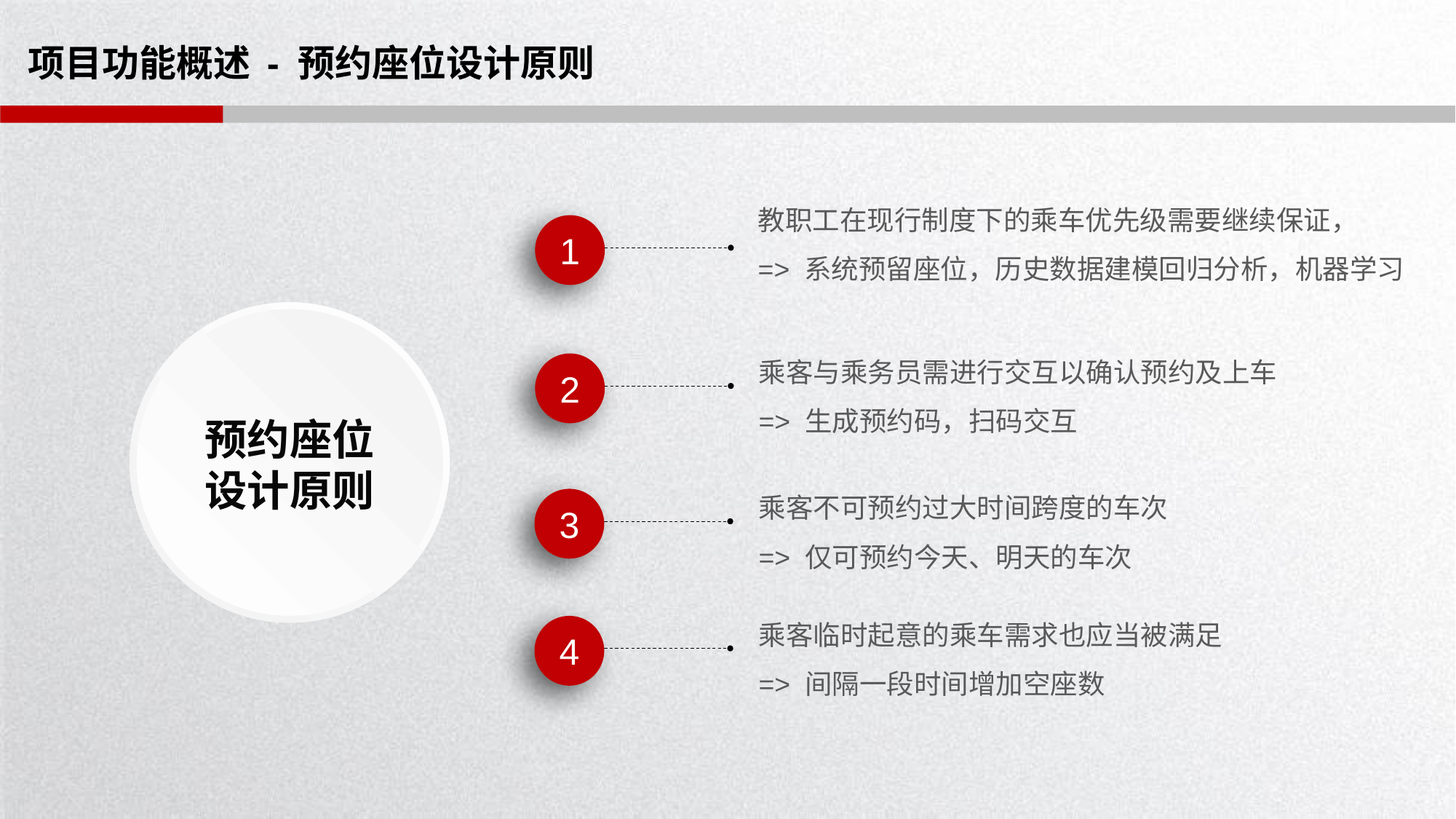

# 项目功能概述 - 预约座位设计原则
教职工在现行制度下的乘车优先级需要继续保证，
=> 系统预留座位，历史数据建模回归分析，机器学习
1

乘客与乘务员需进行交互以确认预约及上车
=> 生成预约码，扫码交互
2
预约座位设计原则
乘客不可预约过大时间跨度的车次
=> 仅可预约今天、明天的车次
3
乘客临时起意的乘车需求也应当被满足
=> 间隔一段时间增加空座数
4